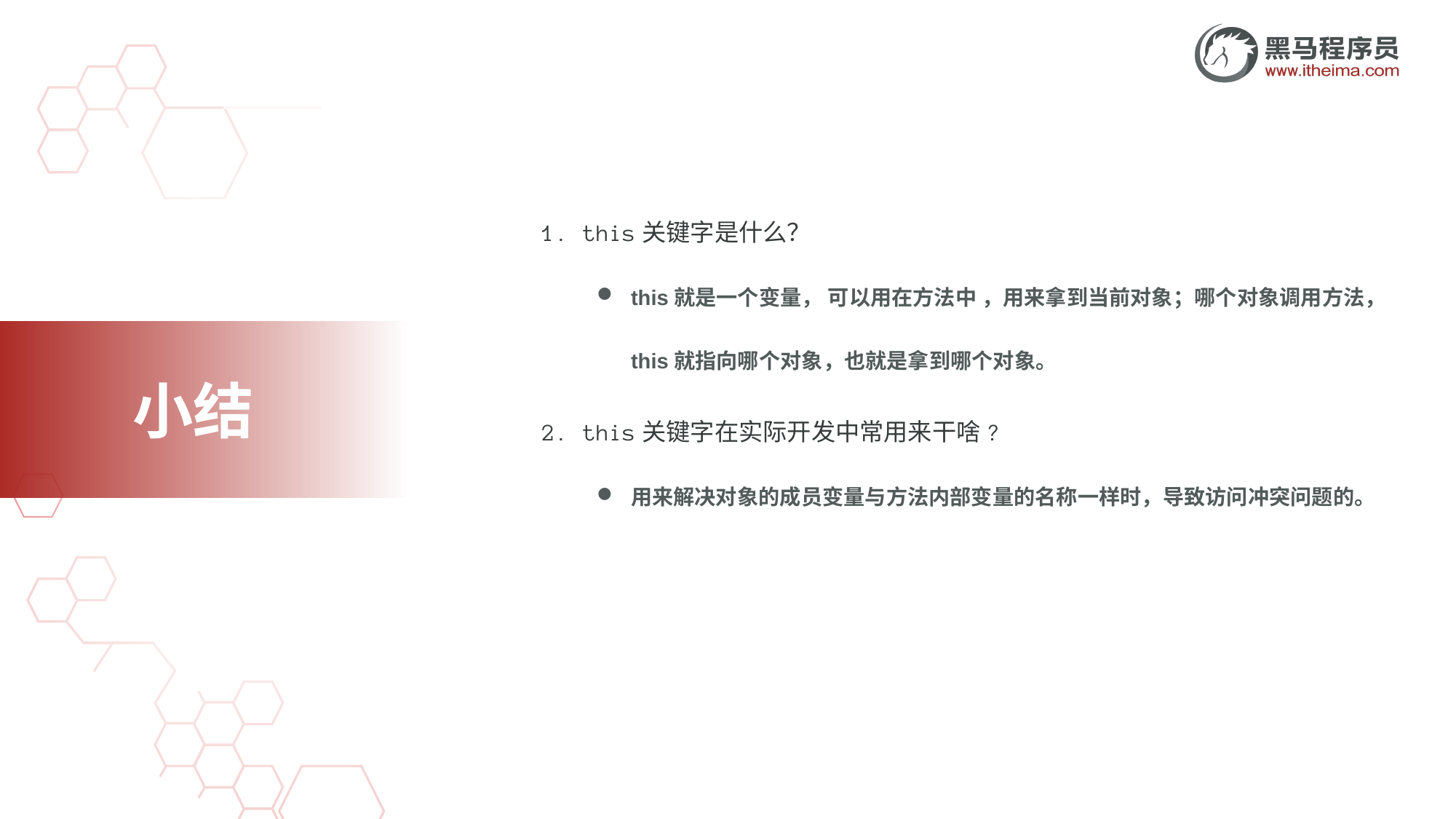

this关键字是什么？
this就是一个变量， 可以用在方法中 ，用来拿到当前对象；哪个对象调用方法，this就指向哪个对象，也就是拿到哪个对象。
this关键字在实际开发中常用来干啥?
用来解决对象的成员变量与方法内部变量的名称一样时，导致访问冲突问题的。